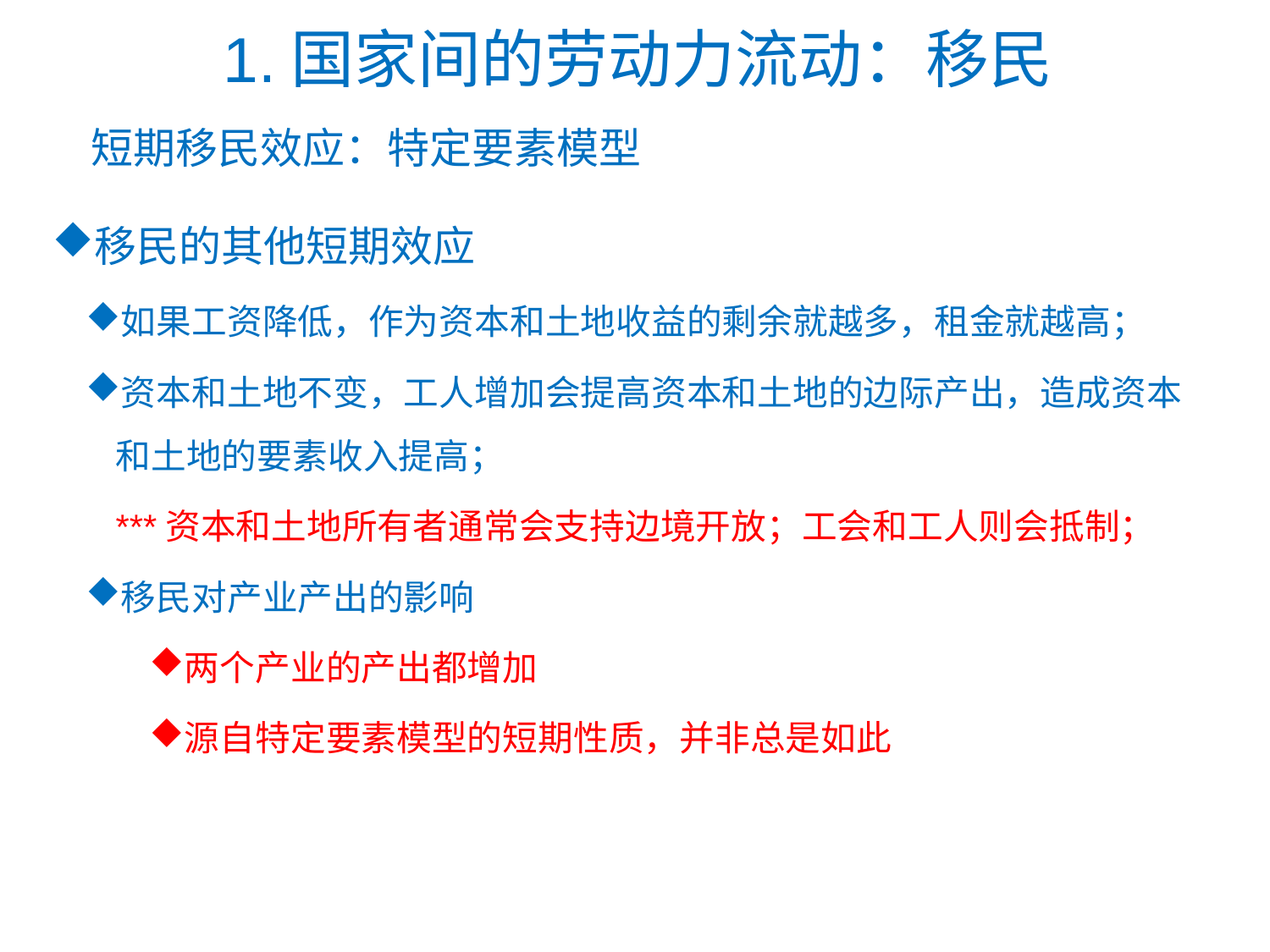

# 1.国家间的劳动力流动：移民
短期移民效应：特定要素模型
移民的其他短期效应
如果工资降低，作为资本和土地收益的剩余就越多，租金就越高；
资本和土地不变，工人增加会提高资本和土地的边际产出，造成资本和土地的要素收入提高；
***资本和土地所有者通常会支持边境开放；工会和工人则会抵制；
移民对产业产出的影响
两个产业的产出都增加
源自特定要素模型的短期性质，并非总是如此